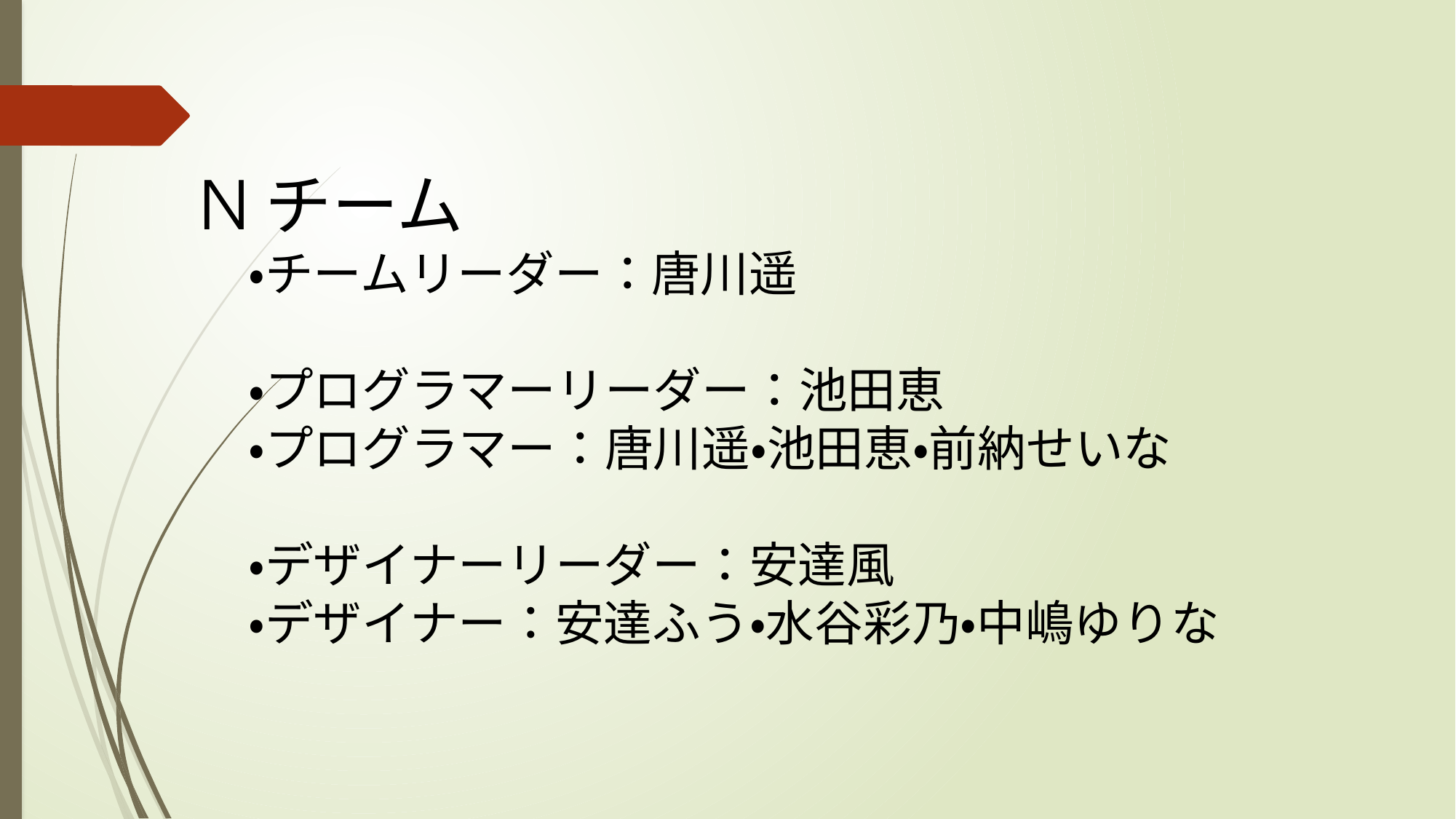

Nチーム
　・チームリーダー：唐川遥

　・プログラマーリーダー：池田恵
　・プログラマー：唐川遥・池田恵・前納せいな

　・デザイナーリーダー：安達風
　・デザイナー：安達ふう・水谷彩乃・中嶋ゆりな